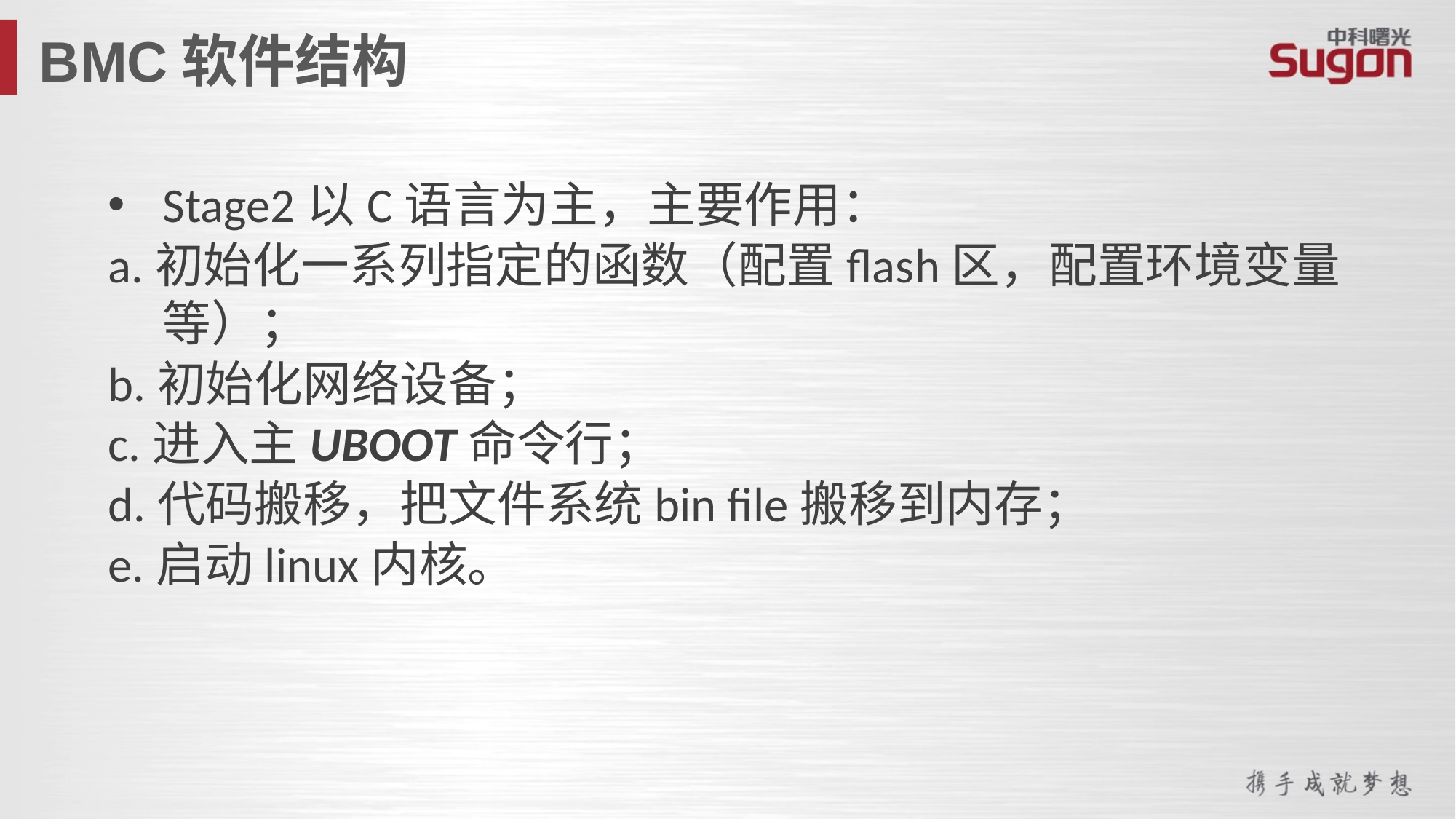

BMC软件结构

Stage2以C语言为主，主要作用：
a.初始化一系列指定的函数（配置flash区，配置环境变量等）；
b.初始化网络设备；
c.进入主UBOOT命令行；
d.代码搬移，把文件系统bin file搬移到内存；
e.启动linux内核。